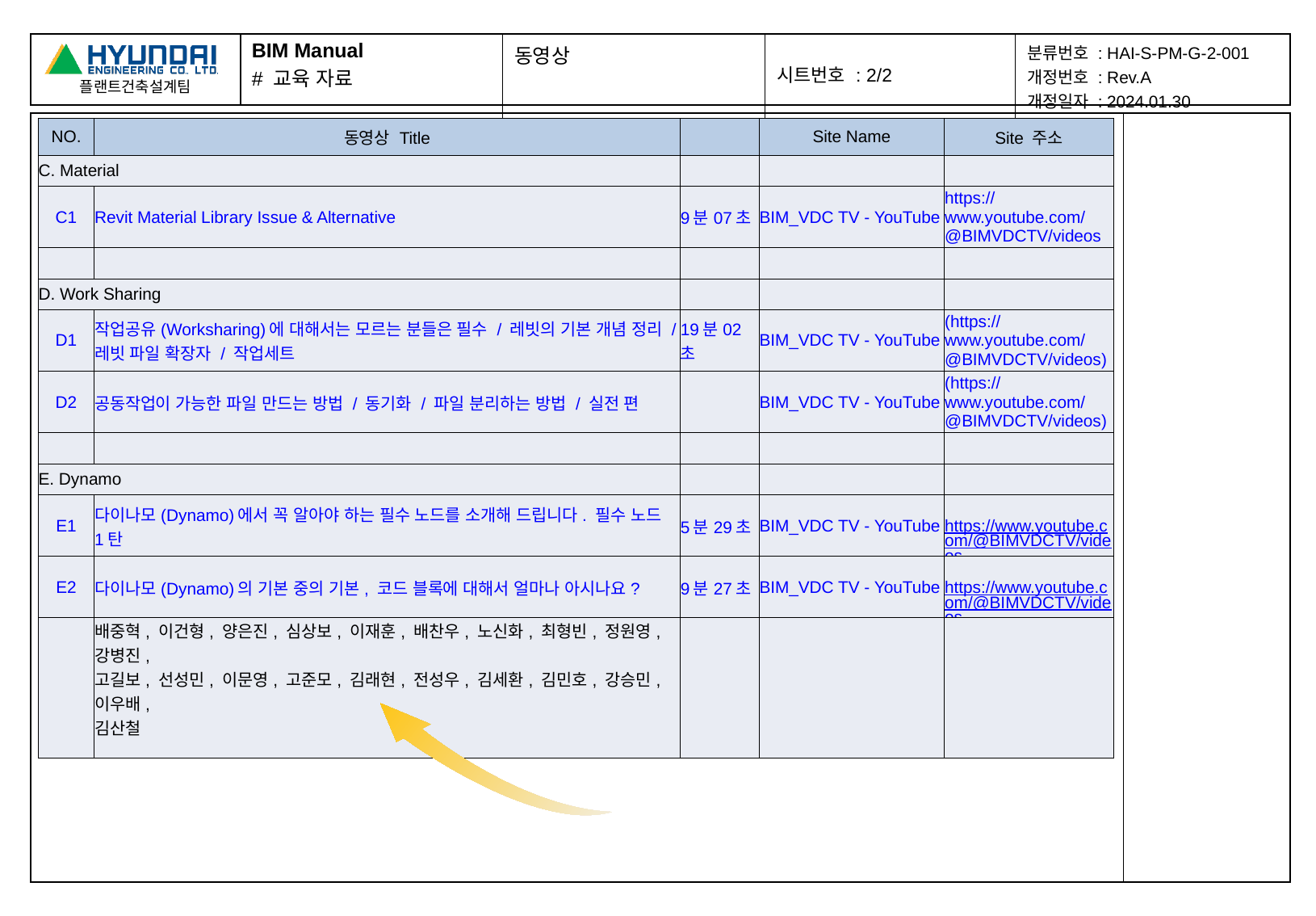

| BIM Manual # 교육 자료 | 동영상 | 시트번호 : 2/2 | 분류번호 : HAI-S-PM-G-2-001 개정번호 : Rev.A 개정일자 : 2024.01.30 |
| --- | --- | --- | --- |
|  |  |
| --- | --- |
| NO. | 동영상 Title |  | Site Name | Site 주소 |
| --- | --- | --- | --- | --- |
| C. Material |  |  |  |  |
| C1 | Revit Material Library Issue & Alternative | 9분07초 | BIM\_VDC TV - YouTube | https://www.youtube.com/@BIMVDCTV/videos |
|  |  |  |  |  |
| D. Work Sharing |  |  |  |  |
| D1 | 작업공유(Worksharing)에 대해서는 모르는 분들은 필수 / 레빗의 기본 개념 정리 / 레빗 파일 확장자 / 작업세트 | 19분02초 | BIM\_VDC TV - YouTube | (https://www.youtube.com/@BIMVDCTV/videos) |
| D2 | 공동작업이 가능한 파일 만드는 방법 / 동기화 / 파일 분리하는 방법 / 실전 편 |  | BIM\_VDC TV - YouTube | (https://www.youtube.com/@BIMVDCTV/videos) |
|  |  |  |  |  |
| E. Dynamo |  |  |  |  |
| E1 | 다이나모(Dynamo)에서 꼭 알아야 하는 필수 노드를 소개해 드립니다. 필수 노드 1탄 | 5분29초 | BIM\_VDC TV - YouTube | https://www.youtube.com/@BIMVDCTV/videos |
| E2 | 다이나모(Dynamo)의 기본 중의 기본, 코드 블록에 대해서 얼마나 아시나요? | 9분27초 | BIM\_VDC TV - YouTube | https://www.youtube.com/@BIMVDCTV/videos |
|  | 배중혁, 이건형, 양은진, 심상보, 이재훈, 배찬우, 노신화, 최형빈, 정원영, 강병진, 고길보, 선성민, 이문영, 고준모, 김래현, 전성우, 김세환, 김민호, 강승민, 이우배, 김산철 |  |  |  |